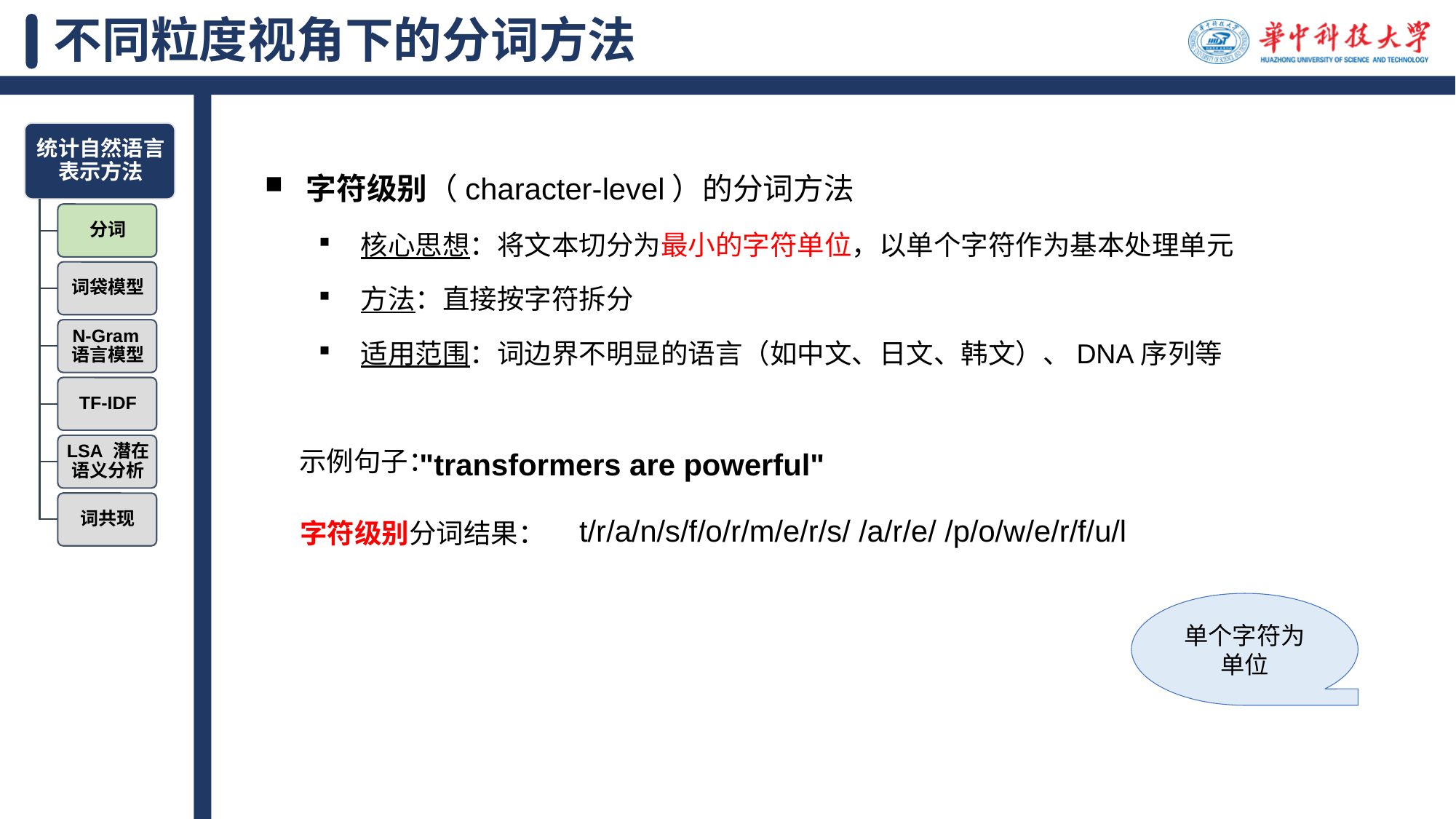

# 不同粒度视角下的分词方法
统计自然语言表示方法
分词
词袋模型
N-Gram语言模型
TF-IDF
LSA 潜在语义分析
词共现
字符级别（character-level）的分词方法
核心思想：将文本切分为最小的字符单位，以单个字符作为基本处理单元
方法：直接按字符拆分
适用范围：词边界不明显的语言（如中文、日文、韩文）、DNA序列等
"transformers are powerful"
示例句子：
t/r/a/n/s/f/o/r/m/e/r/s/ /a/r/e/ /p/o/w/e/r/f/u/l
字符级别分词结果：
单个字符为单位